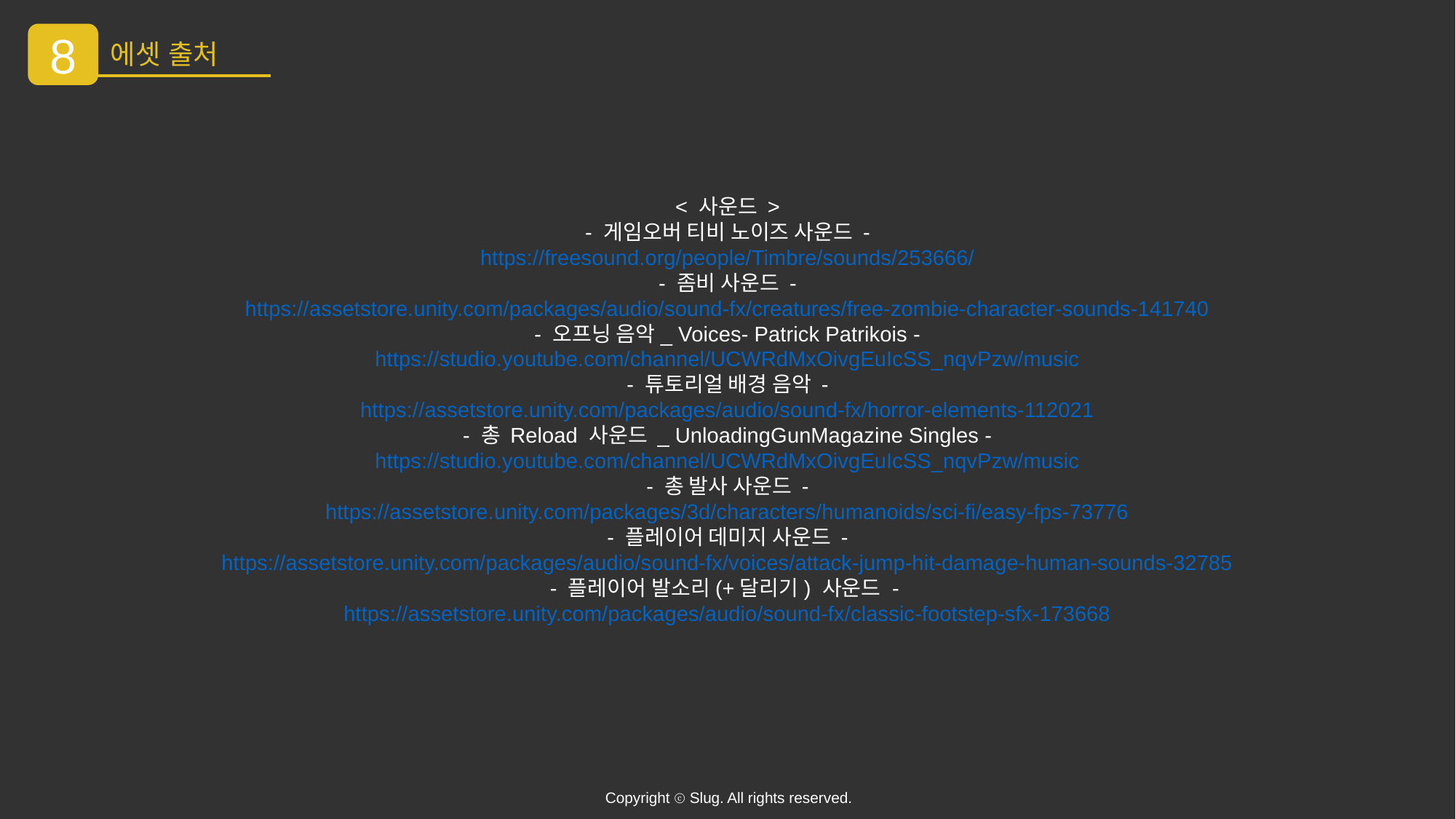

8
에셋 출처
< 사운드 >
- 게임오버 티비 노이즈 사운드 -
https://freesound.org/people/Timbre/sounds/253666/
- 좀비 사운드 -
https://assetstore.unity.com/packages/audio/sound-fx/creatures/free-zombie-character-sounds-141740
- 오프닝 음악_ Voices- Patrick Patrikois -
https://studio.youtube.com/channel/UCWRdMxOivgEuIcSS_nqvPzw/music
- 튜토리얼 배경 음악 -
https://assetstore.unity.com/packages/audio/sound-fx/horror-elements-112021
- 총 Reload 사운드 _ UnloadingGunMagazine Singles -
https://studio.youtube.com/channel/UCWRdMxOivgEuIcSS_nqvPzw/music
- 총 발사 사운드 -
https://assetstore.unity.com/packages/3d/characters/humanoids/sci-fi/easy-fps-73776
- 플레이어 데미지 사운드 -
https://assetstore.unity.com/packages/audio/sound-fx/voices/attack-jump-hit-damage-human-sounds-32785
- 플레이어 발소리(+달리기) 사운드 -
https://assetstore.unity.com/packages/audio/sound-fx/classic-footstep-sfx-173668
Copyright ⓒ Slug. All rights reserved.